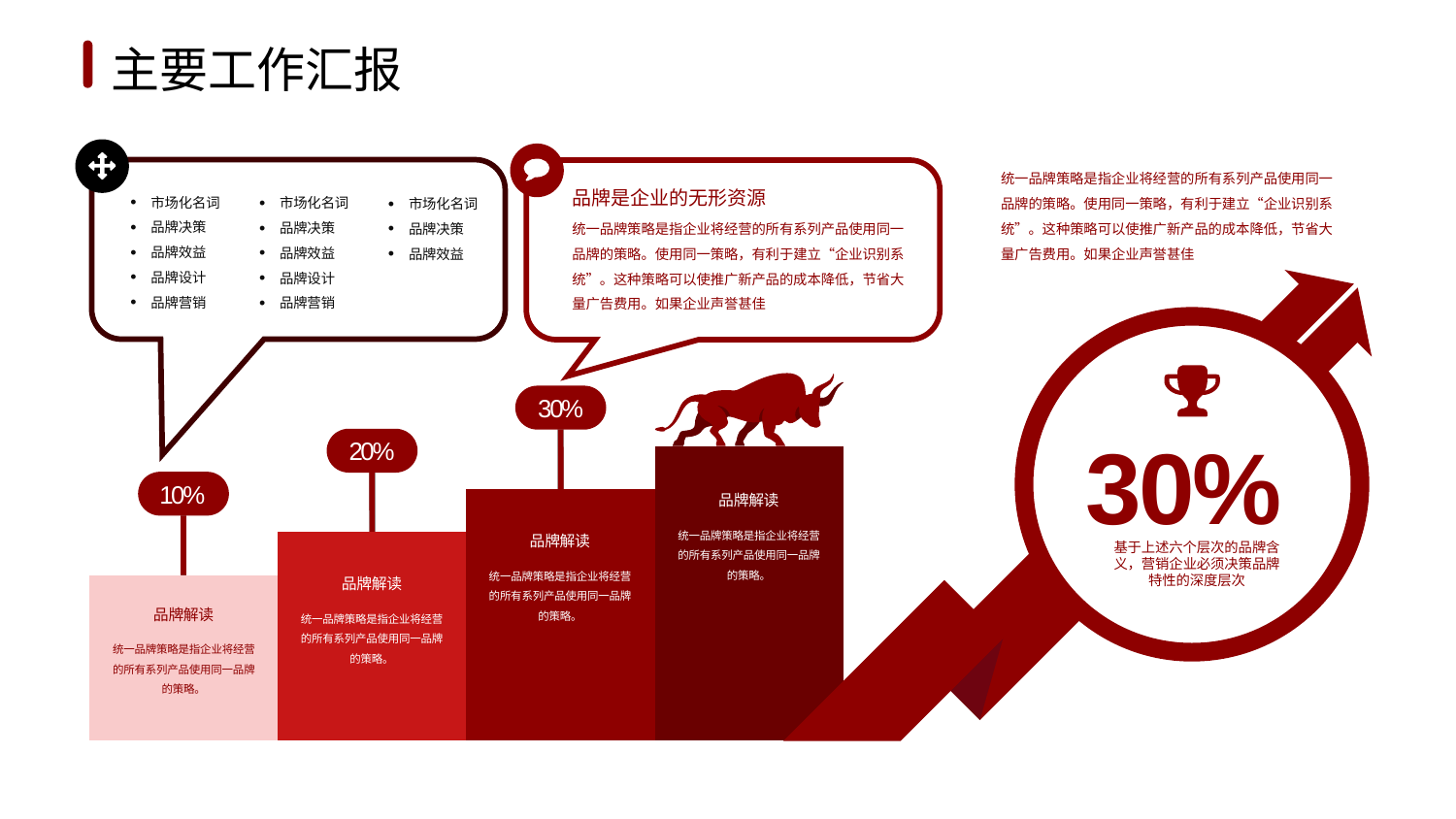

1
2
3
4
5
6
主要工作汇报

统一品牌策略是指企业将经营的所有系列产品使用同一品牌的策略。使用同一策略，有利于建立“企业识别系统”。这种策略可以使推广新产品的成本降低，节省大量广告费用。如果企业声誉甚佳

品牌是企业的无形资源
市场化名词
品牌决策
品牌效益
品牌设计
品牌营销
市场化名词
品牌决策
品牌效益
品牌设计
品牌营销
市场化名词
品牌决策
品牌效益
统一品牌策略是指企业将经营的所有系列产品使用同一品牌的策略。使用同一策略，有利于建立“企业识别系统”。这种策略可以使推广新产品的成本降低，节省大量广告费用。如果企业声誉甚佳

30%
30%

20%

10%
品牌解读

统一品牌策略是指企业将经营的所有系列产品使用同一品牌的策略。
品牌解读

基于上述六个层次的品牌含义，营销企业必须决策品牌特性的深度层次
统一品牌策略是指企业将经营的所有系列产品使用同一品牌的策略。
品牌解读

品牌解读
统一品牌策略是指企业将经营的所有系列产品使用同一品牌的策略。
统一品牌策略是指企业将经营的所有系列产品使用同一品牌的策略。